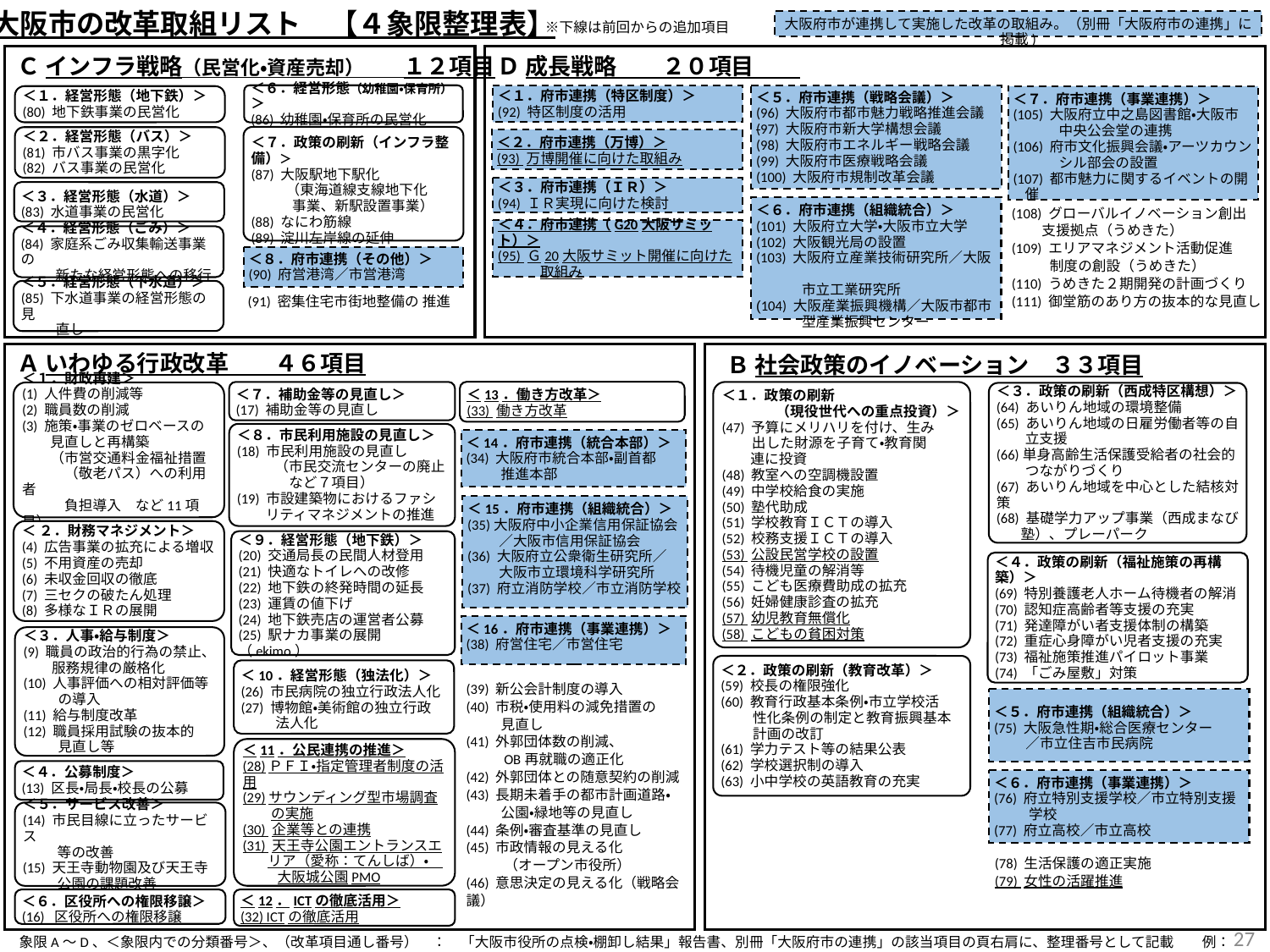

大阪市の改革取組リスト　【４象限整理表】
大阪府市が連携して実施した改革の取組み。（別冊「大阪府市の連携」に掲載)

　※下線は前回からの追加項目

Ｃ インフラ戦略（民営化・資産売却）　　１２項目
Ｄ 成長戦略　　２０項目

＜１．府市連携（特区制度）＞
(92) 特区制度の活用
＜５．府市連携（戦略会議）＞
(96) 大阪府市都市魅力戦略推進会議
(97) 大阪府市新大学構想会議
(98) 大阪府市エネルギー戦略会議
(99) 大阪府市医療戦略会議
(100) 大阪府市規制改革会議
＜３．府市連携（ＩＲ）＞
(94) ＩＲ実現に向けた検討
(108) グローバルイノベーション創出
　     支援拠点（うめきた）
(109) エリアマネジメント活動促進
　　   制度の創設（うめきた）
(110) うめきた２期開発の計画づくり
(111) 御堂筋のあり方の抜本的な見直し
＜６．経営形態（幼稚園・保育所）＞
(86) 幼稚園・保育所の民営化
＜１．経営形態（地下鉄）＞
(80) 地下鉄事業の民営化
＜７．府市連携（事業連携）＞
(105) 大阪府立中之島図書館・大阪市
　　　 中央公会堂の連携
(106) 府市文化振興会議・アーツカウン
　　　 シル部会の設置
(107) 都市魅力に関するイベントの開催
＜７．政策の刷新（インフラ整備）＞
(87) 大阪駅地下駅化
　　  （東海道線支線地下化
　　    事業、新駅設置事業）
(88) なにわ筋線
(89) 淀川左岸線の延伸
＜２．経営形態（バス）＞
(81) 市バス事業の黒字化
(82) バス事業の民営化
＜２．府市連携（万博）＞
(93) 万博開催に向けた取組み
＜３．経営形態（水道）＞
(83) 水道事業の民営化
＜６．府市連携（組織統合）＞
(101) 大阪府立大学・大阪市立大学
(102) 大阪観光局の設置
(103) 大阪府立産業技術研究所／大阪
　　　 市立工業研究所
(104) 大阪産業振興機構／大阪市都市
　　　 型産業振興センター
＜４．府市連携（G20大阪サミット）＞
(95) Ｇ20大阪サミット開催に向けた
　　　取組み
＜４．経営形態（ごみ）＞
(84) 家庭系ごみ収集輸送事業の
　　  新たな経営形態への移行
＜８．府市連携（その他）＞
(90) 府営港湾／市営港湾
＜５．経営形態（下水道）＞
(85) 下水道事業の経営形態の見
　　  直し
(91) 密集住宅市街地整備の 推進
Ａ いわゆる行政改革　　４６項目

Ｂ 社会政策のイノベーション　３３項目
＜13．働き方改革＞
(33) 働き方改革
＜７．補助金等の見直し＞
(17) 補助金等の見直し
＜１．政策の刷新
                （現役世代への重点投資）＞
(47) 予算にメリハリを付け、生み
　     出した財源を子育て・教育関
        連に投資
(48) 教室への空調機設置
(49) 中学校給食の実施
(50) 塾代助成
(51) 学校教育ＩＣＴの導入
(52) 校務支援ＩＣＴの導入
(53) 公設民営学校の設置
(54) 待機児童の解消等
(55) こども医療費助成の拡充
(56) 妊婦健康診査の拡充
(57) 幼児教育無償化
(58) こどもの貧困対策
＜１．財政再建＞
(1) 人件費の削減等
(2) 職員数の削減
(3) 施策・事業のゼロベースの
　　見直しと再構築
　　（市営交通料金福祉措置
　　　（敬老パス）への利用者
　　　負担導入　など11項目）
＜３．政策の刷新（西成特区構想）＞
(64) あいりん地域の環境整備
(65) あいりん地域の日雇労働者等の自
        立支援
(66)単身高齢生活保護受給者の社会的
        つながりづくり
(67) あいりん地域を中心とした結核対策
(68) 基礎学力アップ事業（西成まなび塾）、プレーパーク
＜８．市民利用施設の見直し＞
(18) 市民利用施設の見直し
　　   （市民交流センターの廃止
　　　   など７項目）
(19) 市設建築物におけるファシ
        リティマネジメントの推進
＜14．府市連携（統合本部）＞
(34) 大阪府市統合本部・副首都
　　  推進本部
＜15．府市連携（組織統合）＞
(35)大阪府中小企業信用保証協会
　　 ／大阪市信用保証協会
(36) 大阪府立公衆衛生研究所／
　　 大阪市立環境科学研究所
(37) 府立消防学校／市立消防学校
＜ ２．財務マネジメント＞
(4) 広告事業の拡充による増収
(5) 不用資産の売却
(6) 未収金回収の徹底
(7) 三セクの破たん処理
(8) 多様なＩＲの展開
＜９．経営形態（地下鉄）＞
(20) 交通局長の民間人材登用
(21) 快適なトイレへの改修
(22) 地下鉄の終発時間の延長
(23) 運賃の値下げ
(24) 地下鉄売店の運営者公募
(25) 駅ナカ事業の展開（ekimo）
＜４．政策の刷新（福祉施策の再構築）＞
(69) 特別養護老人ホーム待機者の解消
(70) 認知症高齢者等支援の充実
(71) 発達障がい者支援体制の構築
(72) 重症心身障がい児者支援の充実
(73) 福祉施策推進パイロット事業
(74) 「ごみ屋敷」対策
＜16．府市連携（事業連携）＞
(38) 府営住宅／市営住宅
＜３．人事・給与制度＞
(9) 職員の政治的行為の禁止、
　　服務規律の厳格化
(10) 人事評価への相対評価等
　　  の導入
(11) 給与制度改革
(12) 職員採用試験の抜本的
　　  見直し等
＜２．政策の刷新（教育改革）＞
(59) 校長の権限強化
(60) 教育行政基本条例・市立学校活
         性化条例の制定と教育振興基本
         計画の改訂
(61) 学力テスト等の結果公表
(62) 学校選択制の導入
(63) 小中学校の英語教育の充実
＜10．経営形態（独法化）＞
(26) 市民病院の独立行政法人化
(27) 博物館・美術館の独立行政
　　  法人化
(39) 新公会計制度の導入
(40) 市税・使用料の減免措置の
　　  見直し
(41) 外郭団体数の削減、
　　  OB再就職の適正化
(42) 外郭団体との随意契約の削減
(43) 長期未着手の都市計画道路・
　　  公園・緑地等の見直し
(44) 条例・審査基準の見直し
(45) 市政情報の見える化
　　   （オープン市役所）
(46) 意思決定の見える化（戦略会議）
＜５．府市連携（組織統合）＞
(75) 大阪急性期・総合医療センター
　　 ／市立住吉市民病院
＜11．公民連携の推進＞
(28)ＰＦＩ・指定管理者制度の活用
(29)サウンディング型市場調査
　　の実施
(30) 企業等との連携
(31) 天王寺公園エントランスエリア（愛称：てんしば）・
　　  大阪城公園PMO
＜４．公募制度＞
(13) 区長・局長・校長の公募
＜６．府市連携（事業連携）＞
(76) 府立特別支援学校／市立特別支援
　　  学校
(77) 府立高校／市立高校
＜５．サービス改善＞
(14) 市民目線に立ったサービス
　　  等の改善
(15) 天王寺動物園及び天王寺
　　  公園の課題改善
(78) 生活保護の適正実施
(79) 女性の活躍推進
＜12．ICTの徹底活用＞
(32) ICTの徹底活用
＜６．区役所への権限移譲＞
(16)  区役所への権限移譲
27
　象限A～D、＜象限内での分類番号＞、（改革項目通し番号）　：　「大阪市役所の点検・棚卸し結果」報告書、別冊「大阪府市の連携」の該当項目の頁右肩に、整理番号として記載　　例：A１(1)